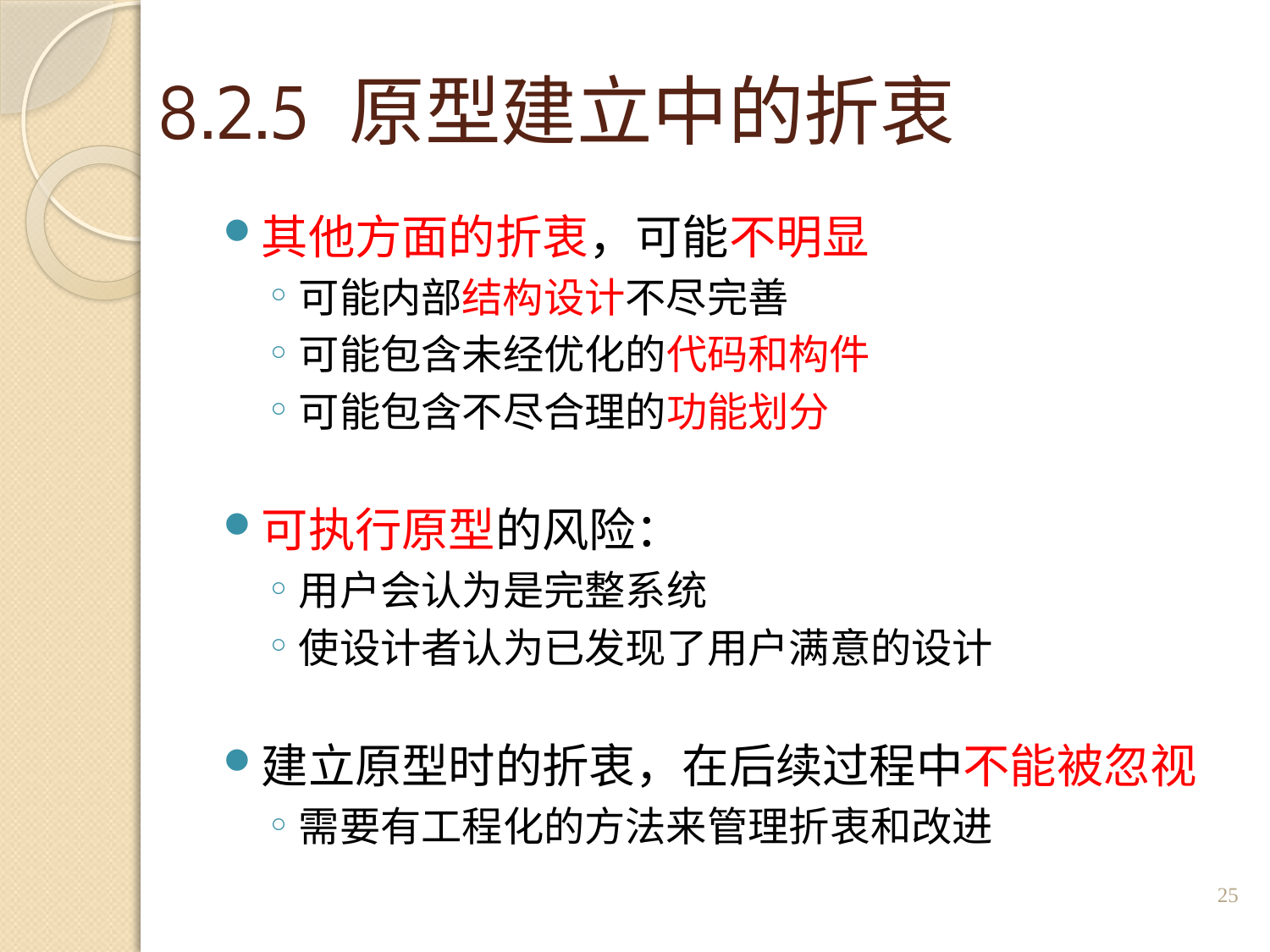

# 8.2.5 原型建立中的折衷
其他方面的折衷，可能不明显
可能内部结构设计不尽完善
可能包含未经优化的代码和构件
可能包含不尽合理的功能划分

可执行原型的风险：
用户会认为是完整系统
使设计者认为已发现了用户满意的设计

建立原型时的折衷，在后续过程中不能被忽视
需要有工程化的方法来管理折衷和改进

25